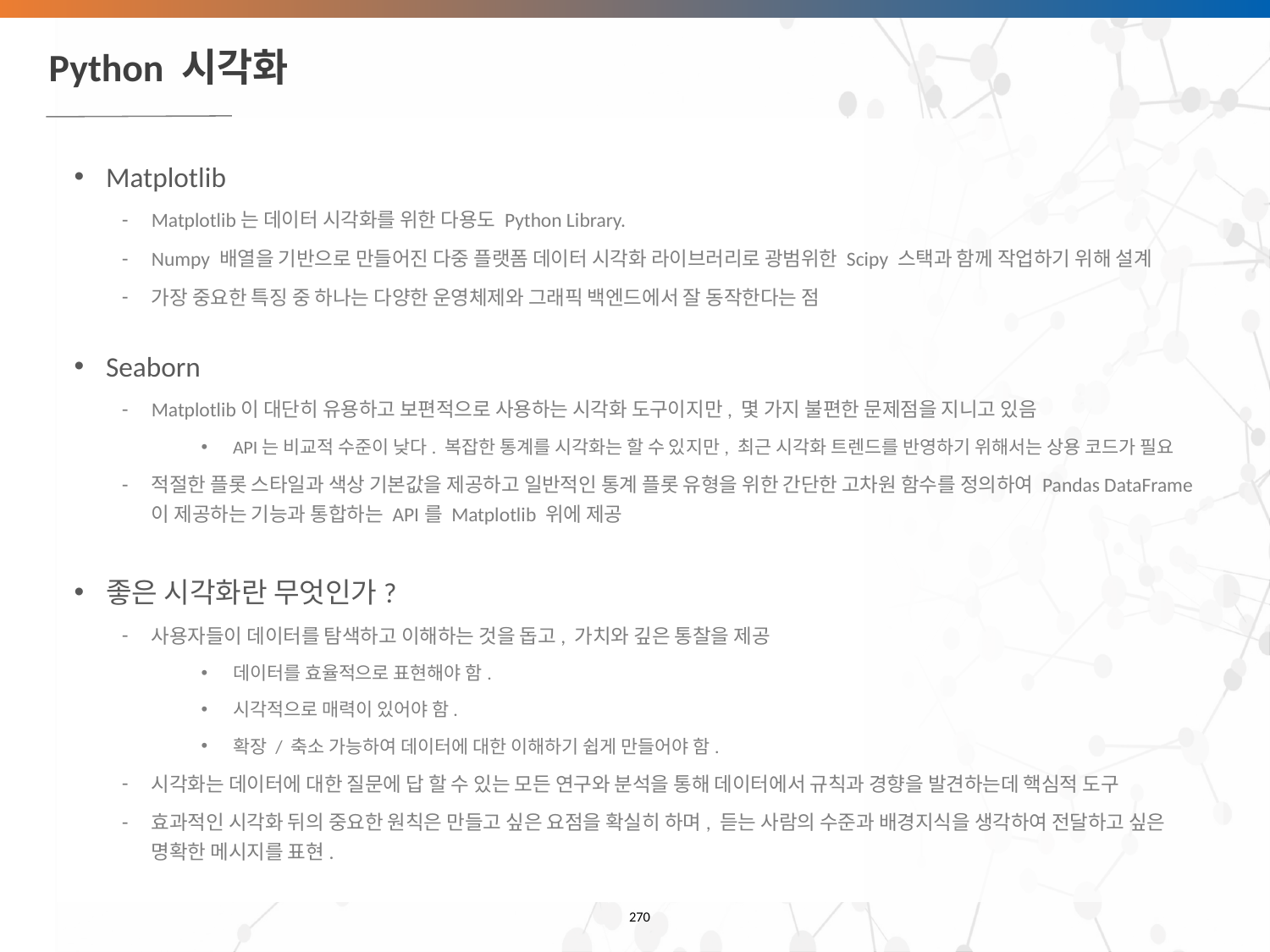

# Python 시각화
Matplotlib
Matplotlib는 데이터 시각화를 위한 다용도 Python Library.
Numpy 배열을 기반으로 만들어진 다중 플랫폼 데이터 시각화 라이브러리로 광범위한 Scipy 스택과 함께 작업하기 위해 설계
가장 중요한 특징 중 하나는 다양한 운영체제와 그래픽 백엔드에서 잘 동작한다는 점

Seaborn
Matplotlib이 대단히 유용하고 보편적으로 사용하는 시각화 도구이지만, 몇 가지 불편한 문제점을 지니고 있음
API는 비교적 수준이 낮다. 복잡한 통계를 시각화는 할 수 있지만, 최근 시각화 트렌드를 반영하기 위해서는 상용 코드가 필요
적절한 플롯 스타일과 색상 기본값을 제공하고 일반적인 통계 플롯 유형을 위한 간단한 고차원 함수를 정의하여 Pandas DataFrame이 제공하는 기능과 통합하는 API를 Matplotlib 위에 제공

좋은 시각화란 무엇인가?
사용자들이 데이터를 탐색하고 이해하는 것을 돕고, 가치와 깊은 통찰을 제공
데이터를 효율적으로 표현해야 함.
시각적으로 매력이 있어야 함.
확장 / 축소 가능하여 데이터에 대한 이해하기 쉽게 만들어야 함.
시각화는 데이터에 대한 질문에 답 할 수 있는 모든 연구와 분석을 통해 데이터에서 규칙과 경향을 발견하는데 핵심적 도구
효과적인 시각화 뒤의 중요한 원칙은 만들고 싶은 요점을 확실히 하며, 듣는 사람의 수준과 배경지식을 생각하여 전달하고 싶은 명확한 메시지를 표현.
270